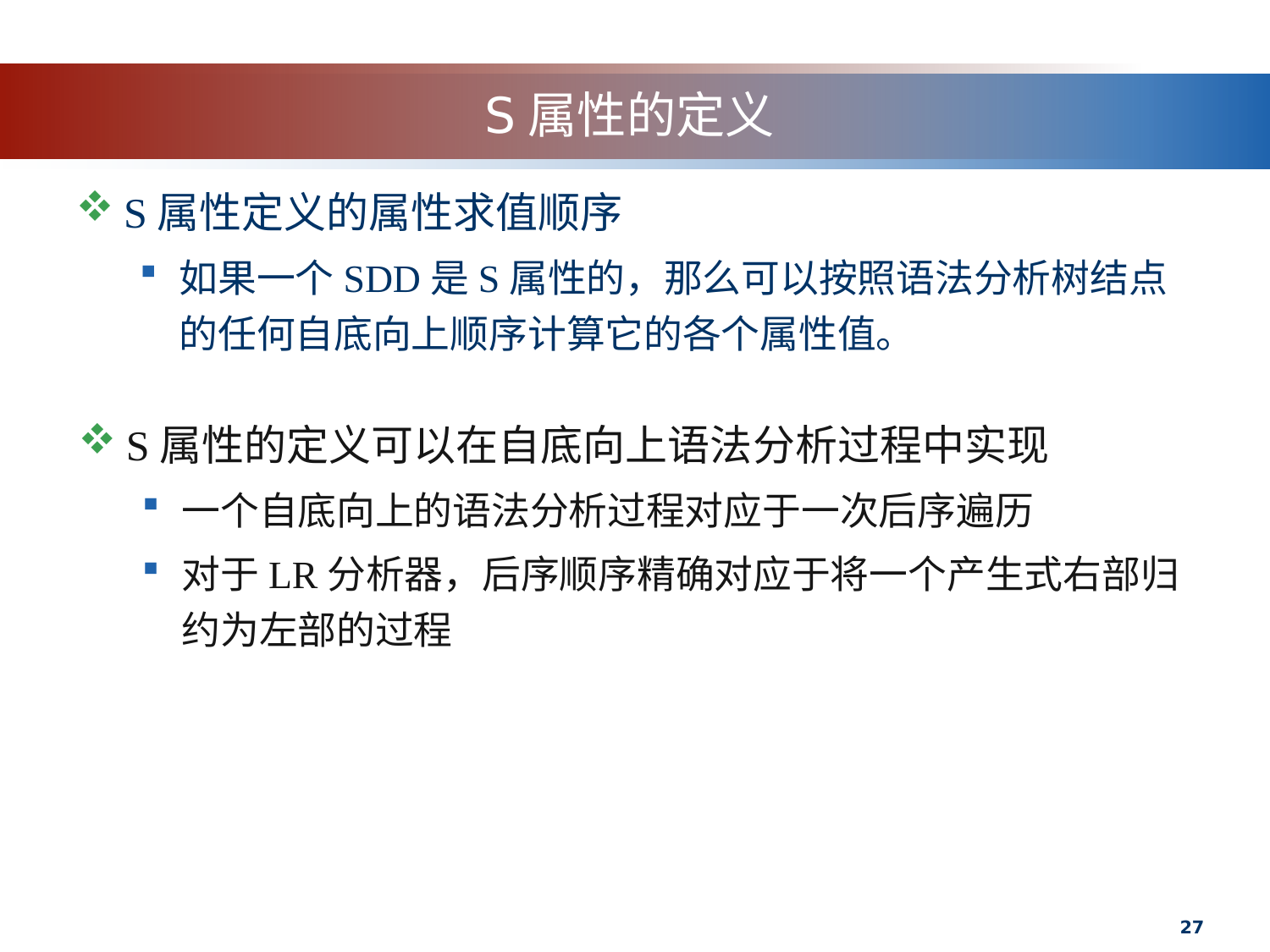

# S属性的定义
S属性定义的属性求值顺序
如果一个SDD是S属性的，那么可以按照语法分析树结点的任何自底向上顺序计算它的各个属性值。
S属性的定义可以在自底向上语法分析过程中实现
一个自底向上的语法分析过程对应于一次后序遍历
对于LR分析器，后序顺序精确对应于将一个产生式右部归约为左部的过程
27